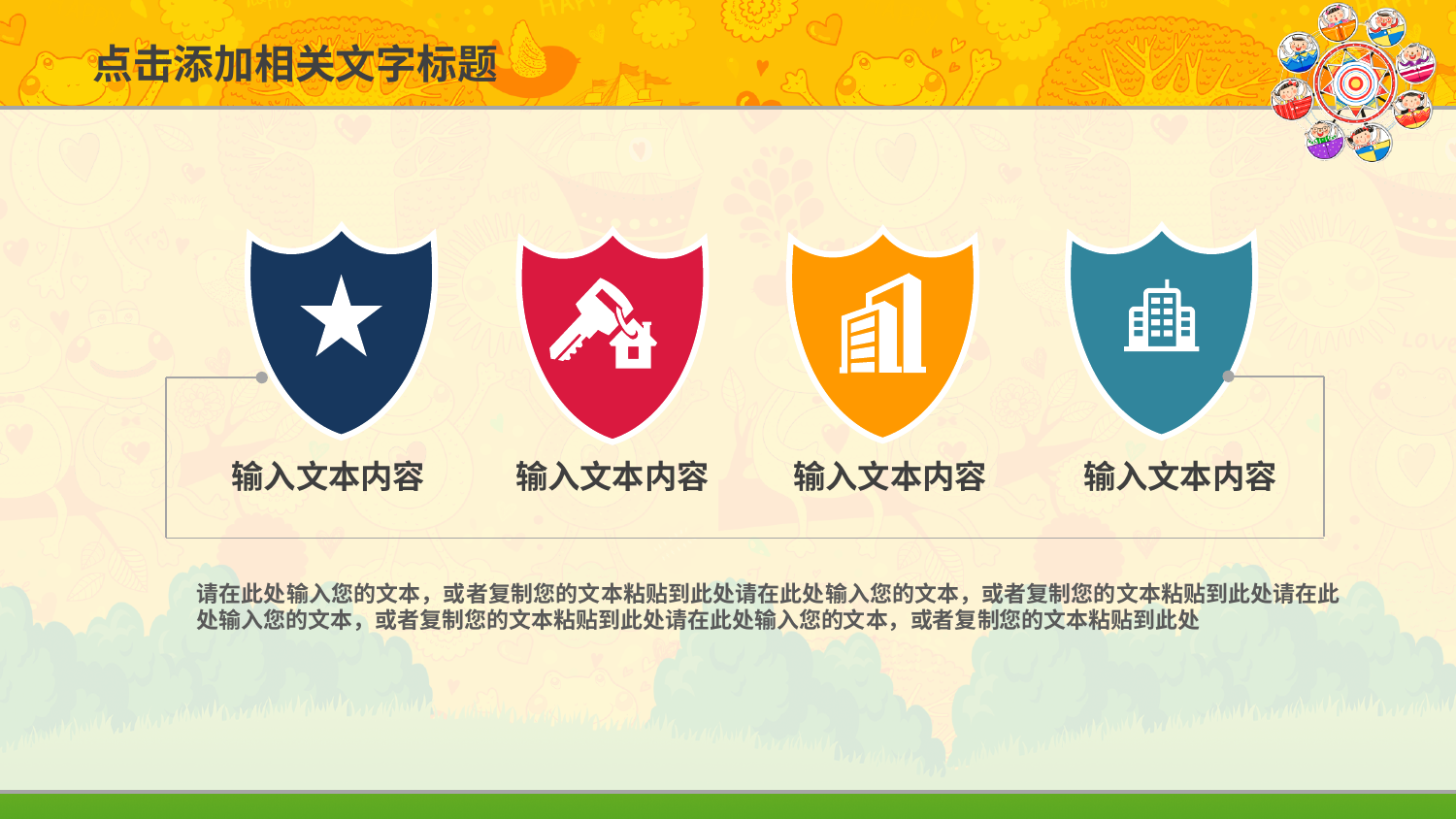

输入文本内容

输入文本内容

输入文本内容

输入文本内容

请在此处输入您的文本，或者复制您的文本粘贴到此处请在此处输入您的文本，或者复制您的文本粘贴到此处请在此处输入您的文本，或者复制您的文本粘贴到此处请在此处输入您的文本，或者复制您的文本粘贴到此处